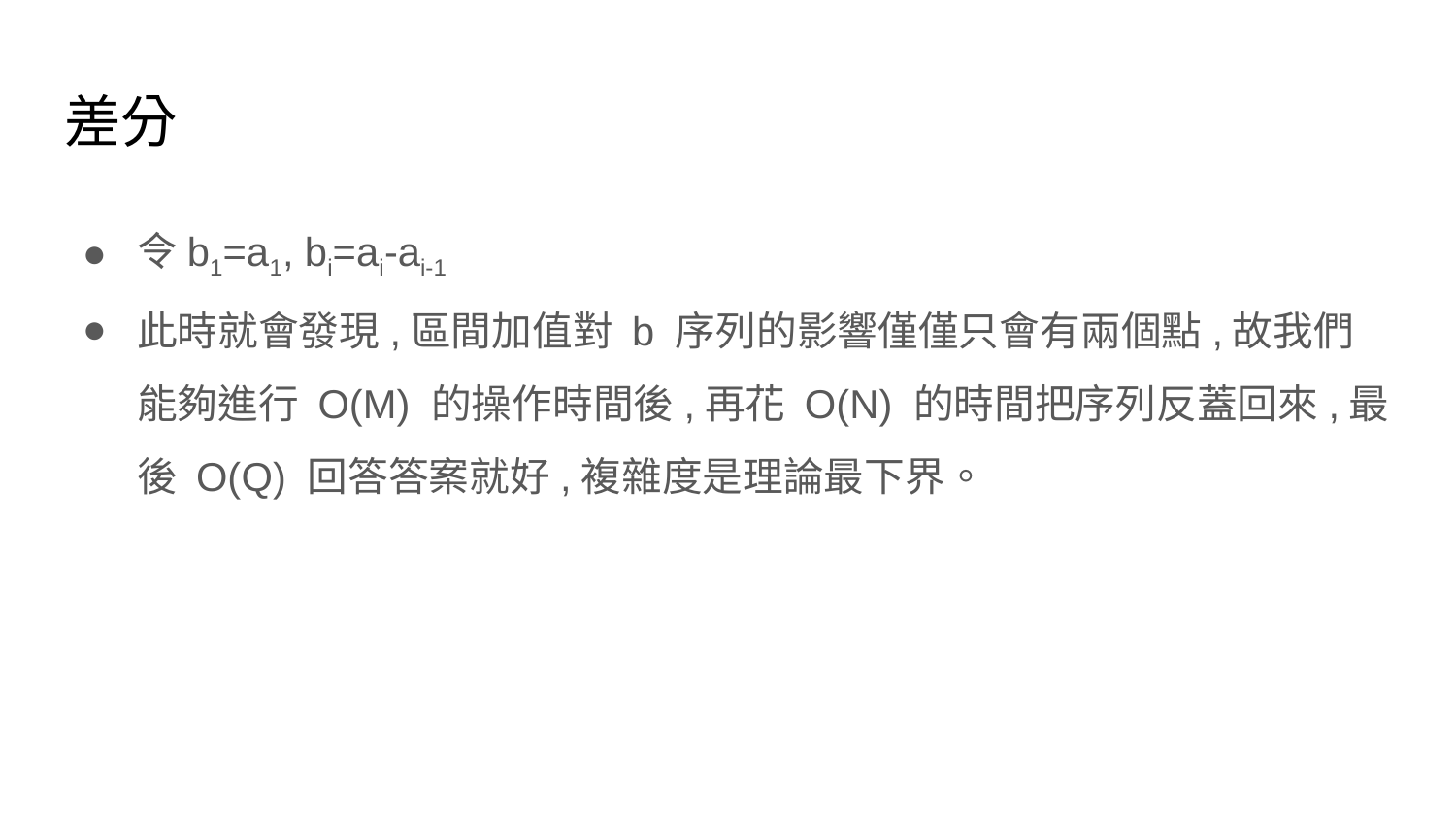

# 差分
令b1=a1, bi=ai-ai-1
此時就會發現,區間加值對 b 序列的影響僅僅只會有兩個點,故我們能夠進行 O(M) 的操作時間後,再花 O(N) 的時間把序列反蓋回來,最後 O(Q) 回答答案就好,複雜度是理論最下界。